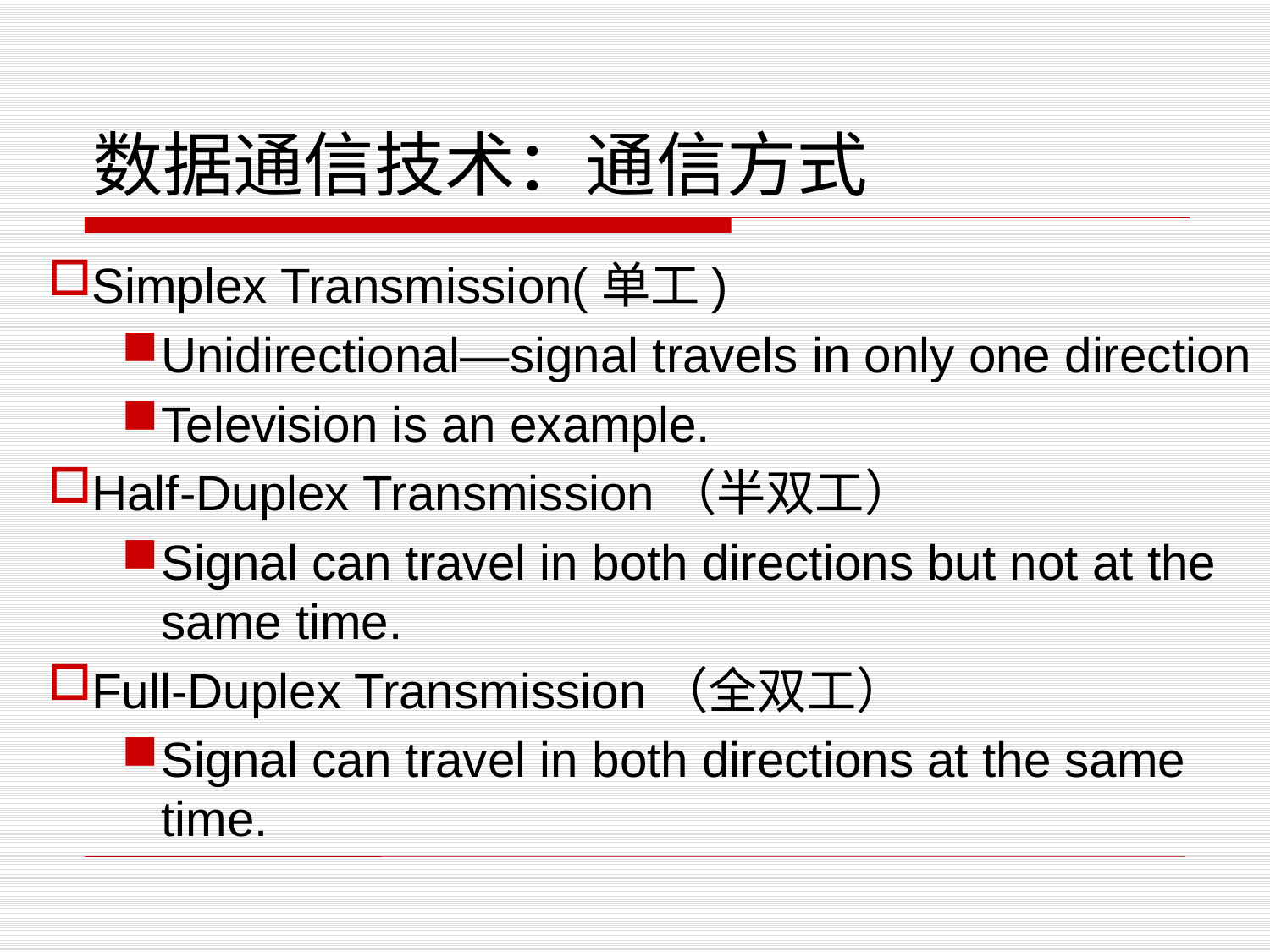

# 数据通信技术：通信方式
Simplex Transmission(单工)
Unidirectional—signal travels in only one direction
Television is an example.
Half-Duplex Transmission（半双工）
Signal can travel in both directions but not at the same time.
Full-Duplex Transmission（全双工）
Signal can travel in both directions at the same time.